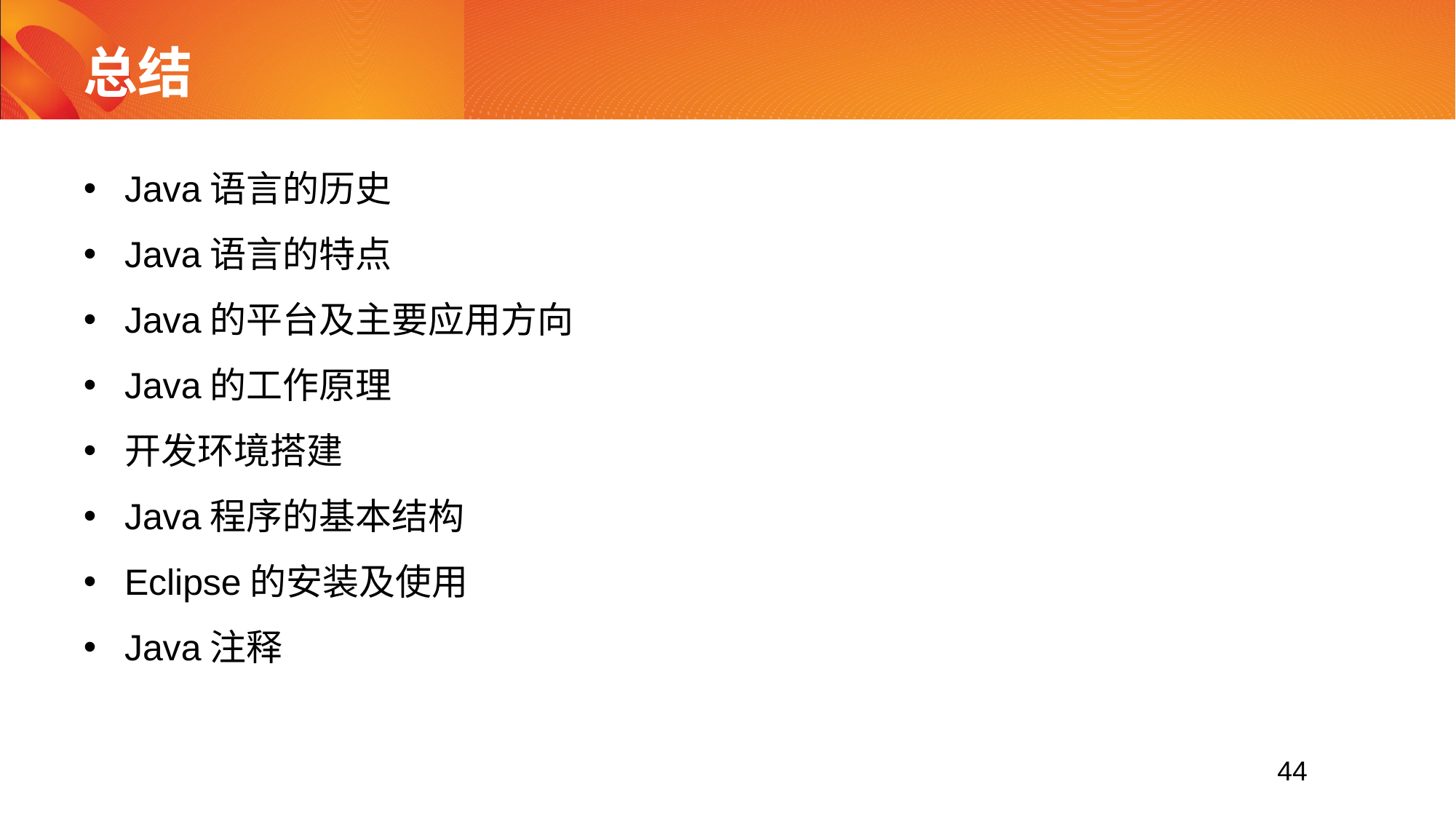

# 总结
Java语言的历史
Java语言的特点
Java的平台及主要应用方向
Java的工作原理
开发环境搭建
Java程序的基本结构
Eclipse的安装及使用
Java注释